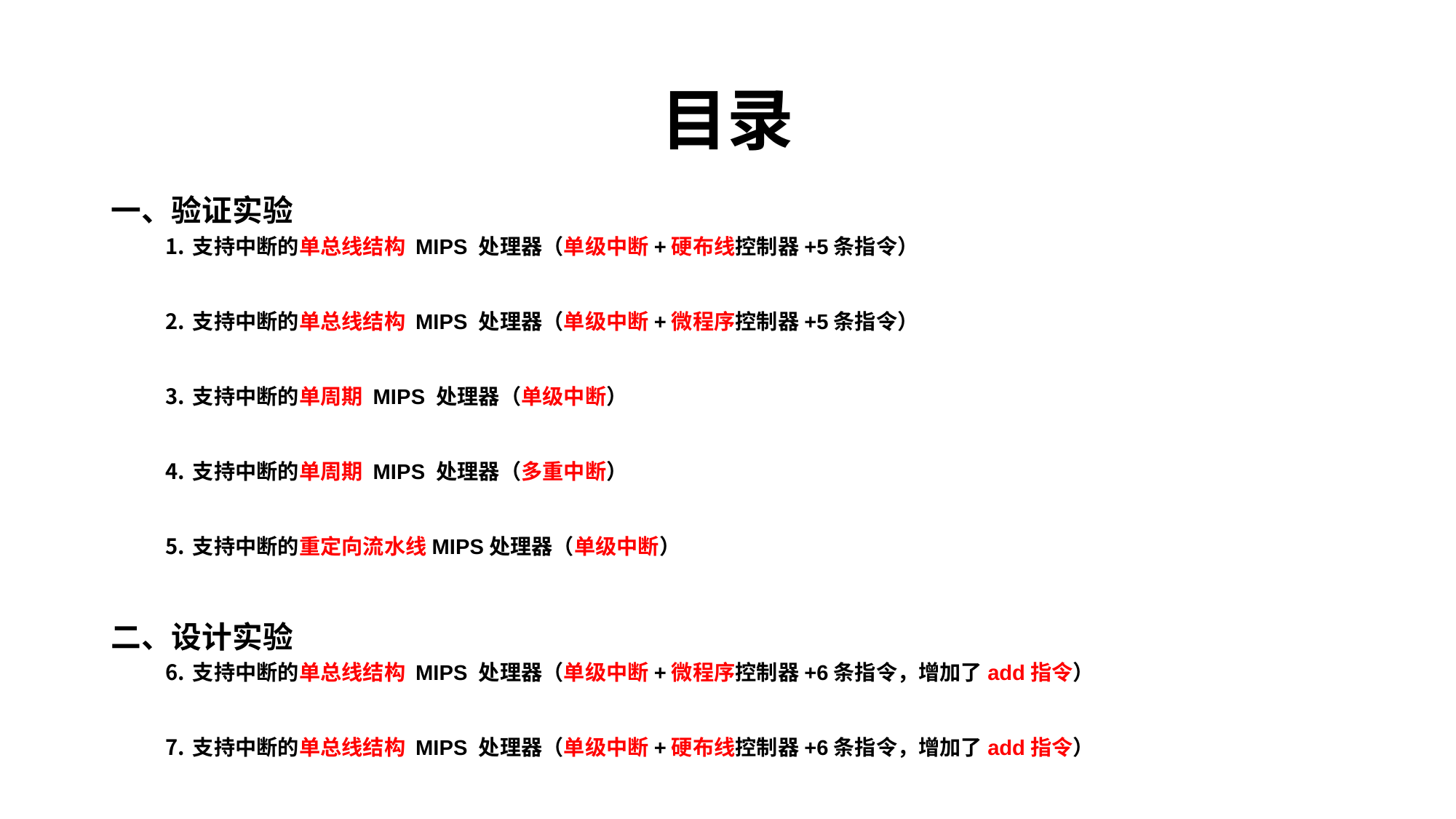

# 目录
一、验证实验
支持中断的单总线结构 MIPS 处理器（单级中断+硬布线控制器+5条指令）

支持中断的单总线结构 MIPS 处理器（单级中断+微程序控制器+5条指令）

支持中断的单周期 MIPS 处理器（单级中断）

支持中断的单周期 MIPS 处理器（多重中断）

支持中断的重定向流水线MIPS处理器（单级中断）

二、设计实验
支持中断的单总线结构 MIPS 处理器（单级中断+微程序控制器+6条指令，增加了add指令）

支持中断的单总线结构 MIPS 处理器（单级中断+硬布线控制器+6条指令，增加了add指令）